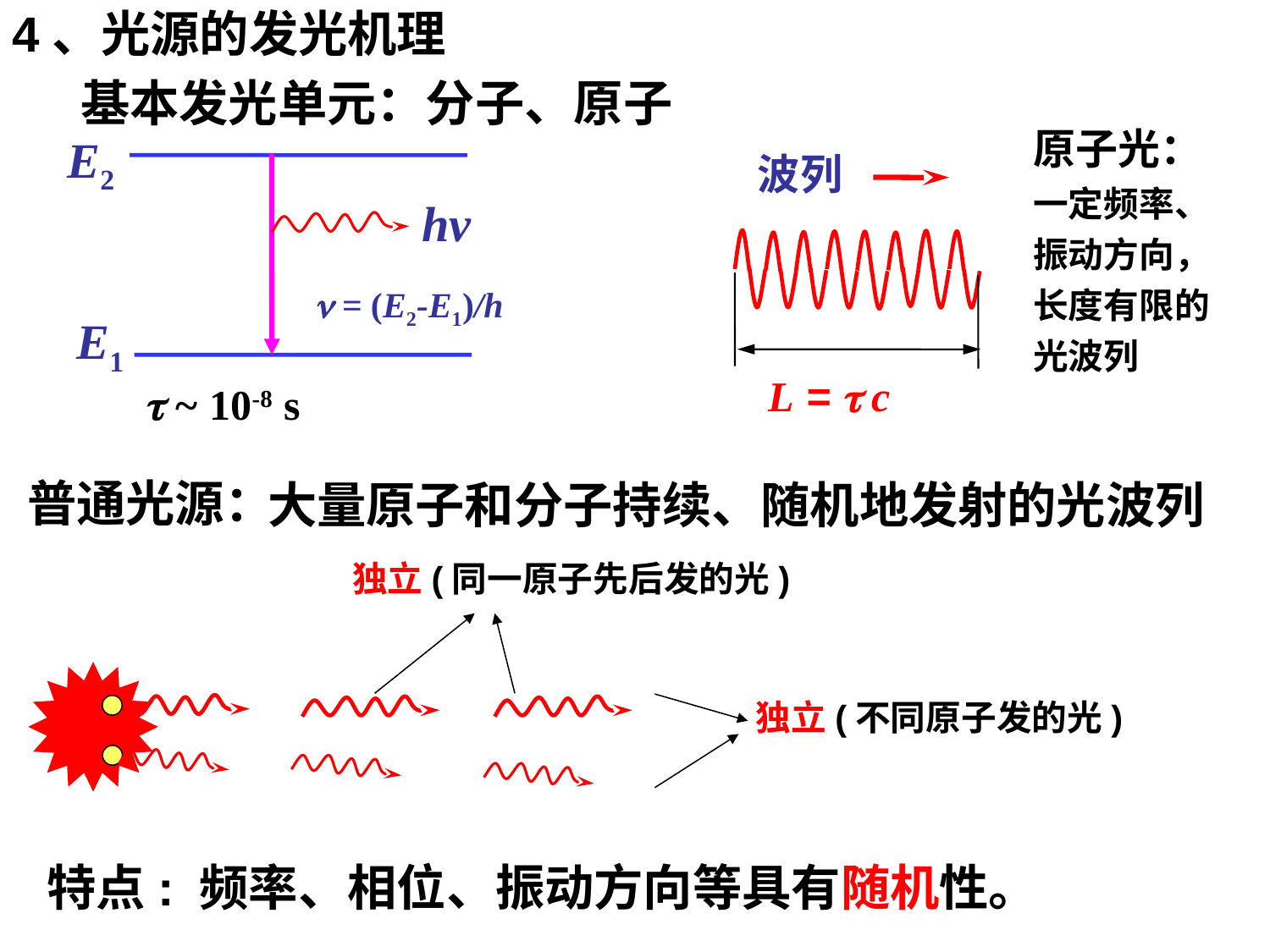

4、光源的发光机理
基本发光单元：分子、原子
原子光：
一定频率、振动方向，长度有限的光波列
E2

hv

ν = (E2-E1)/h
E1

波列

L = τ c
       τ ~ 10-8 s
大量原子和分子持续、随机地发射的光波列
普通光源：
独立(同一原子先后发的光)

独立(不同原子发的光)

特点: 频率、相位、振动方向等具有随机性。